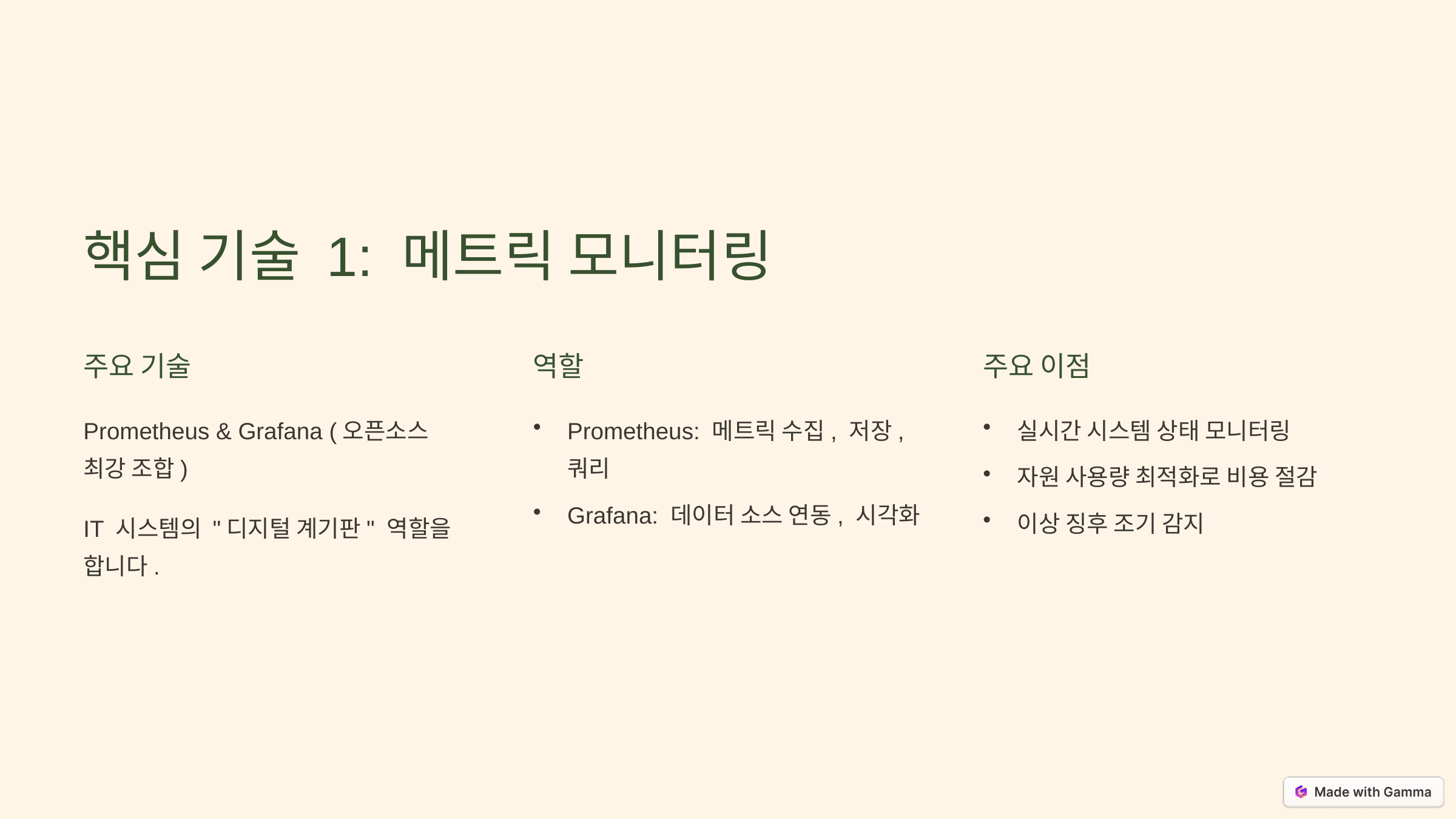

핵심 기술 1: 메트릭 모니터링
주요 기술
역할
주요 이점
Prometheus & Grafana (오픈소스 최강 조합)
Prometheus: 메트릭 수집, 저장, 쿼리
실시간 시스템 상태 모니터링
자원 사용량 최적화로 비용 절감
Grafana: 데이터 소스 연동, 시각화
이상 징후 조기 감지
IT 시스템의 "디지털 계기판" 역할을 합니다.